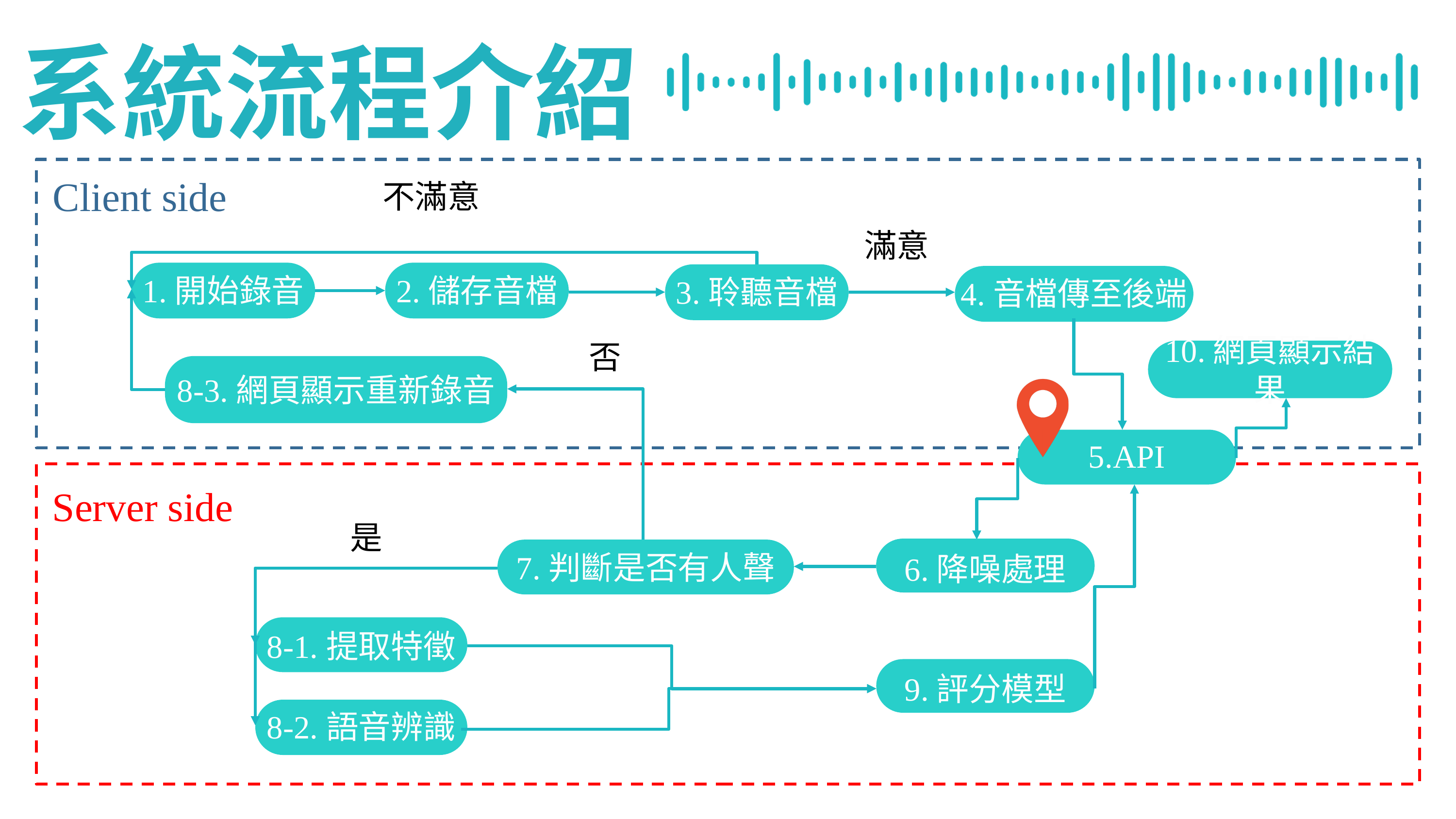

系統流程介紹

Client side
不滿意
滿意
1.開始錄音

2.儲存音檔

3.聆聽音檔

4.音檔傳至後端

10.網頁顯示結果

否
8-3.網頁顯示重新錄音

5.API

Server side
是
7.判斷是否有人聲

6.降噪處理

6.降噪處理

8-1.提取特徵

9.評分模型

8-2.語音辨識